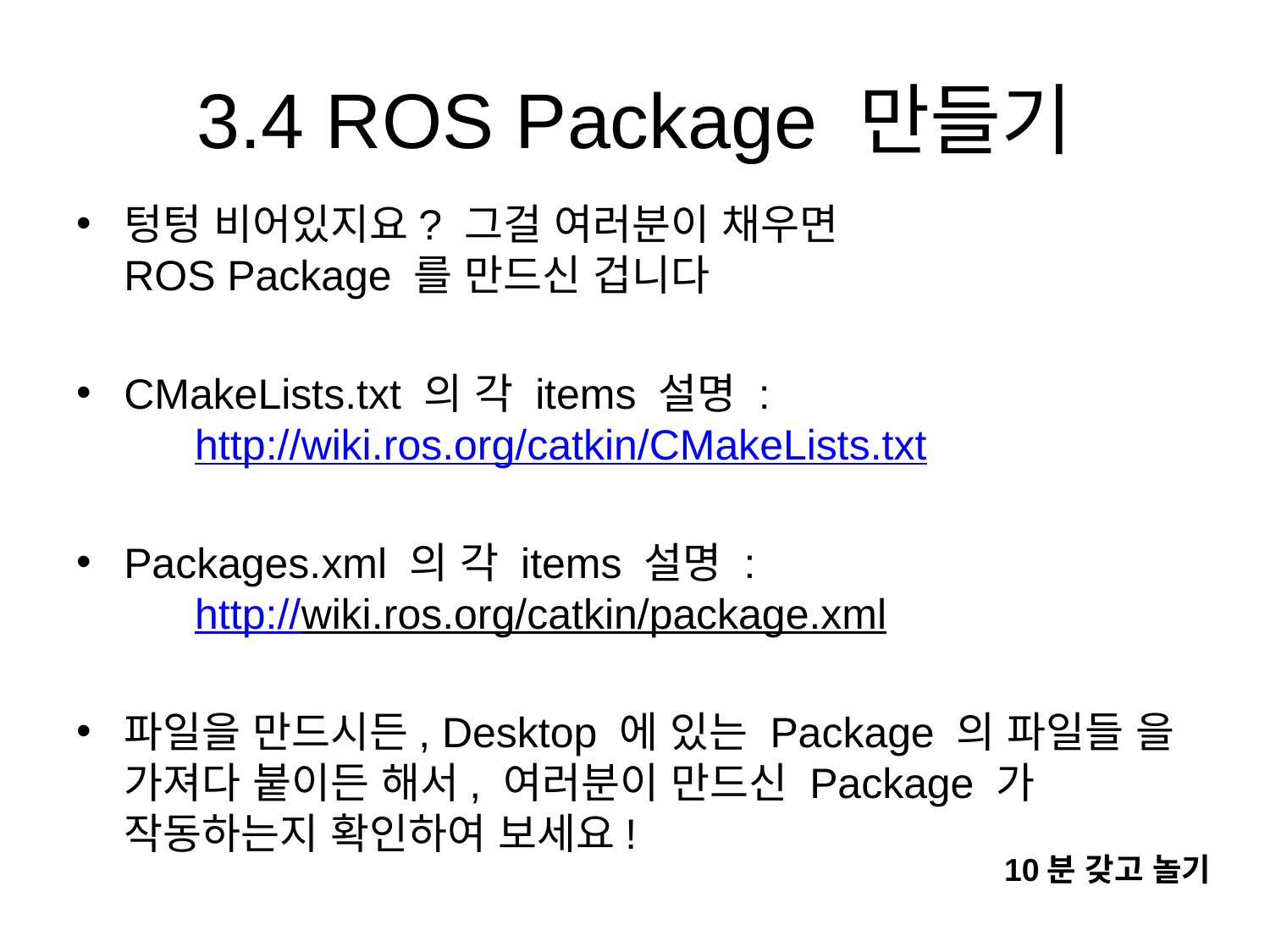

# 3.4 ROS Package 만들기
텅텅 비어있지요? 그걸 여러분이 채우면
ROS Package 를 만드신 겁니다

CMakeLists.txt 의 각 items 설명 :
      http://wiki.ros.org/catkin/CMakeLists.txt

Packages.xml 의 각 items 설명 :
      http://wiki.ros.org/catkin/package.xml

파일을 만드시든, Desktop 에 있는 Package 의 파일들 을 가져다 붙이든 해서, 여러분이 만드신 Package 가 작동하는지 확인하여 보세요!
10분 갖고 놀기